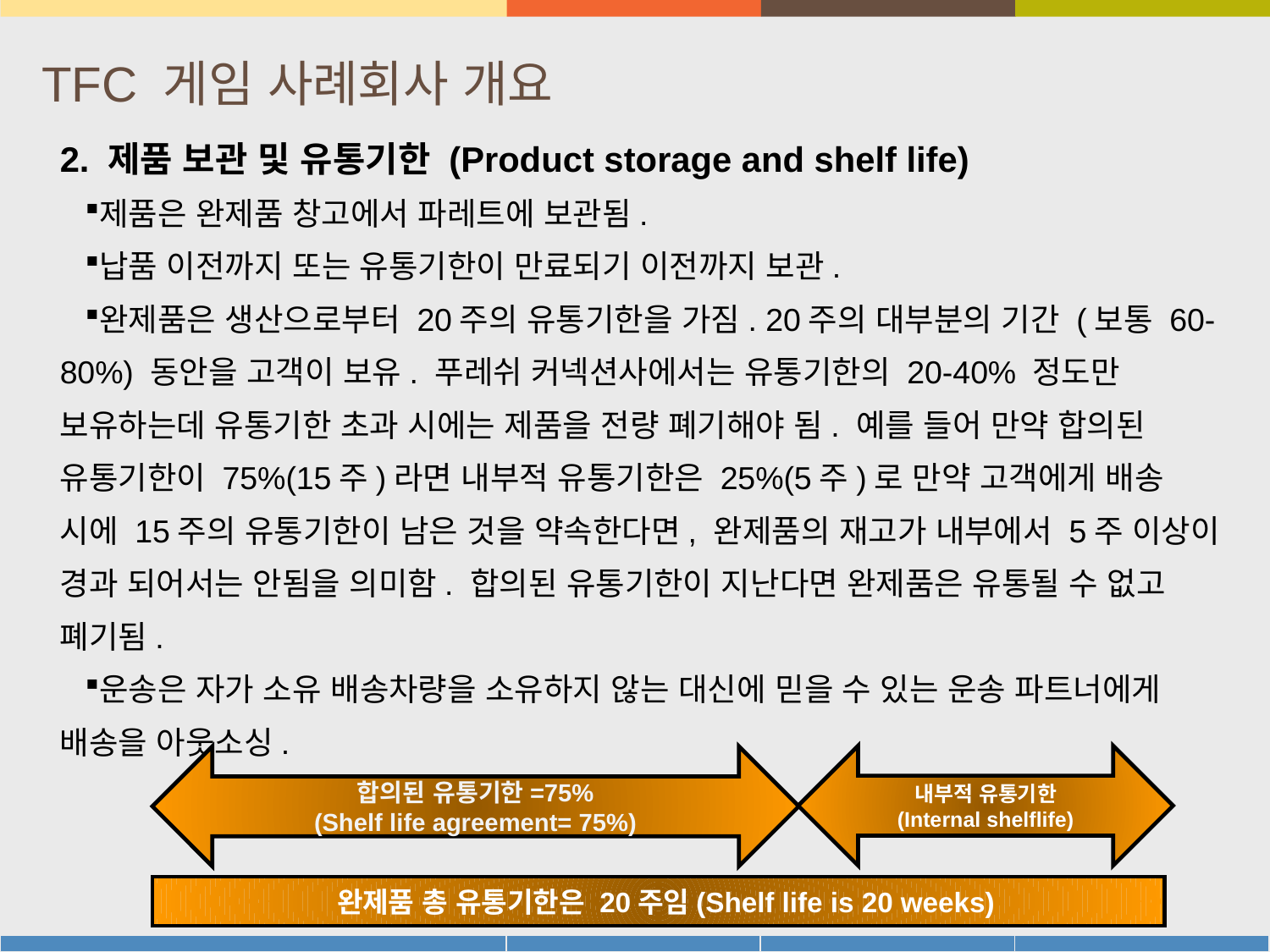

# TFC 게임 사례회사 개요
2. 제품 보관 및 유통기한 (Product storage and shelf life)
제품은 완제품 창고에서 파레트에 보관됨.
납품 이전까지 또는 유통기한이 만료되기 이전까지 보관.
완제품은 생산으로부터 20주의 유통기한을 가짐. 20주의 대부분의 기간 (보통 60-80%) 동안을 고객이 보유. 푸레쉬 커넥션사에서는 유통기한의 20-40% 정도만 보유하는데 유통기한 초과 시에는 제품을 전량 폐기해야 됨. 예를 들어 만약 합의된 유통기한이 75%(15주)라면 내부적 유통기한은 25%(5주)로 만약 고객에게 배송 시에 15주의 유통기한이 남은 것을 약속한다면, 완제품의 재고가 내부에서 5주 이상이 경과 되어서는 안됨을 의미함. 합의된 유통기한이 지난다면 완제품은 유통될 수 없고 폐기됨.
운송은 자가 소유 배송차량을 소유하지 않는 대신에 믿을 수 있는 운송 파트너에게 배송을 아웃소싱.
내부적 유통기한
(Internal shelflife)
합의된 유통기한=75%
(Shelf life agreement= 75%)
 완제품 총 유통기한은 20주임(Shelf life is 20 weeks)